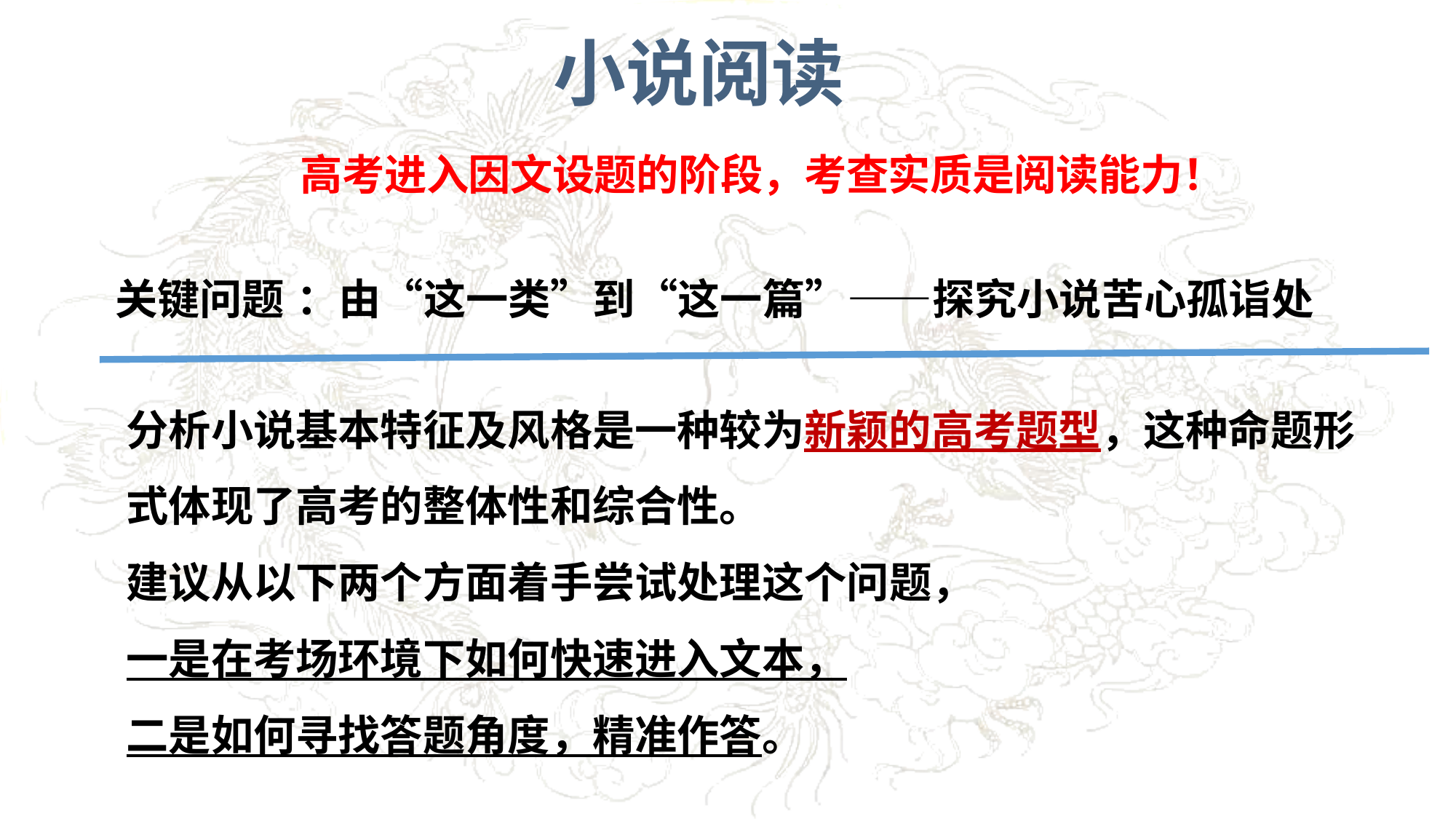

小说阅读
高考进入因文设题的阶段，考查实质是阅读能力！

关键问题 ：由“这一类”到“这一篇”——探究小说苦心孤诣处

分析小说基本特征及风格是一种较为新颖的高考题型，这种命题形式体现了高考的整体性和综合性。
建议从以下两个方面着手尝试处理这个问题，
一是在考场环境下如何快速进入文本，
二是如何寻找答题角度，精准作答。